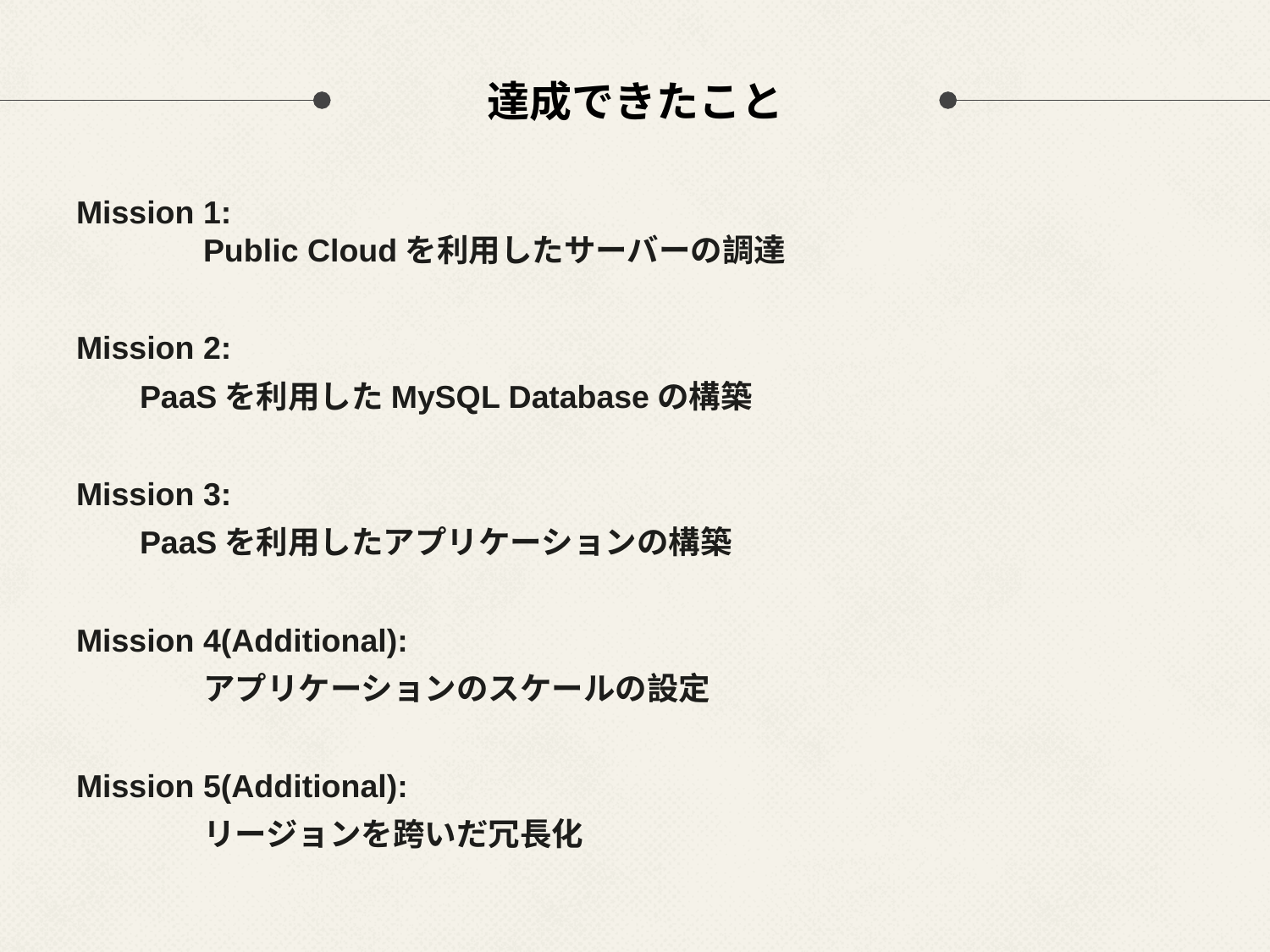

# 達成できたこと
Mission 1:
	Public Cloudを利用したサーバーの調達

Mission 2:
PaaSを利用したMySQL Databaseの構築

Mission 3:
PaaSを利用したアプリケーションの構築

Mission 4(Additional):
	アプリケーションのスケールの設定

Mission 5(Additional):
	リージョンを跨いだ冗長化